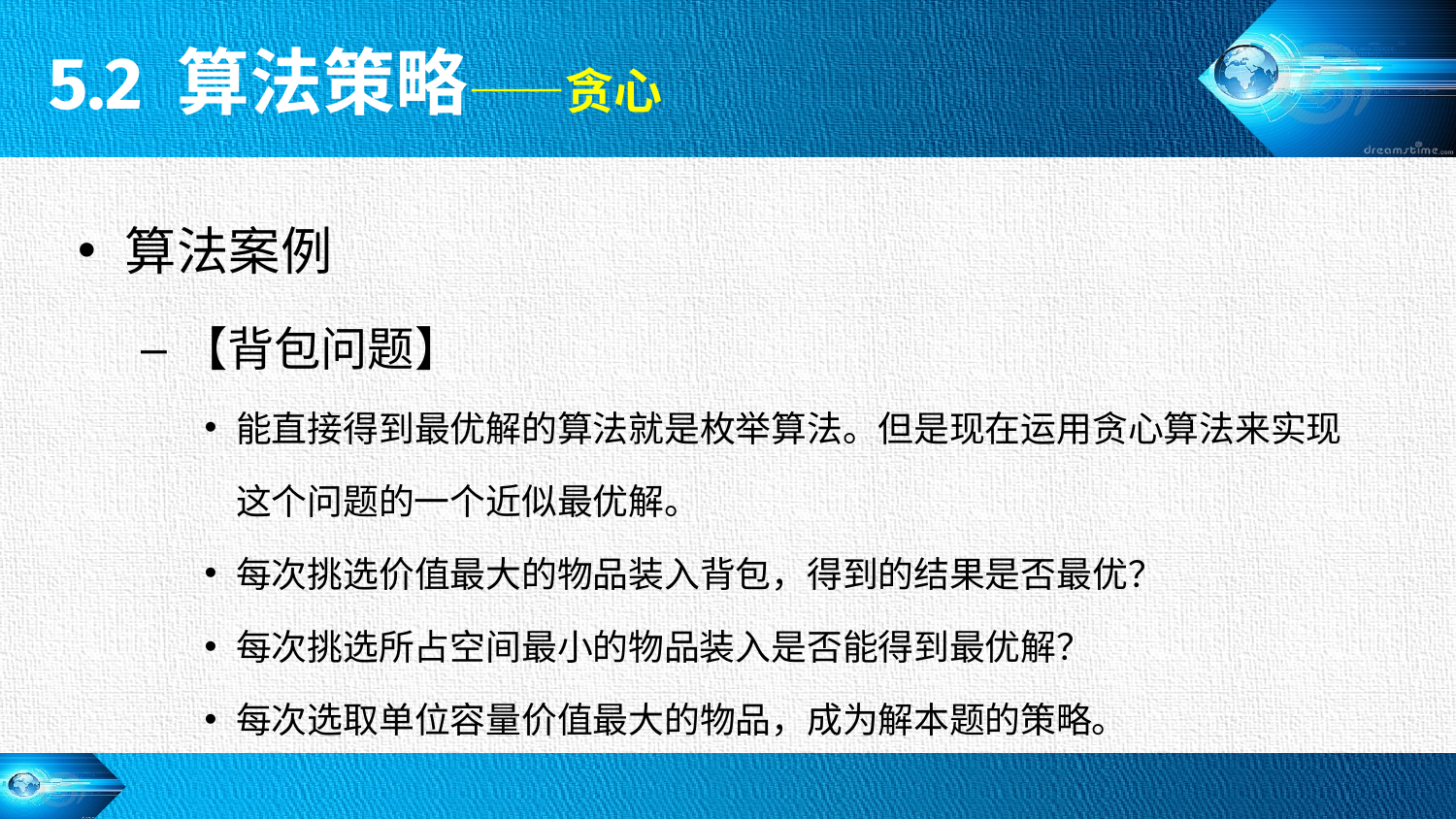

5.2 算法策略——贪心
算法案例
【背包问题】
能直接得到最优解的算法就是枚举算法。但是现在运用贪心算法来实现这个问题的一个近似最优解。
每次挑选价值最大的物品装入背包，得到的结果是否最优？
每次挑选所占空间最小的物品装入是否能得到最优解？
每次选取单位容量价值最大的物品，成为解本题的策略。